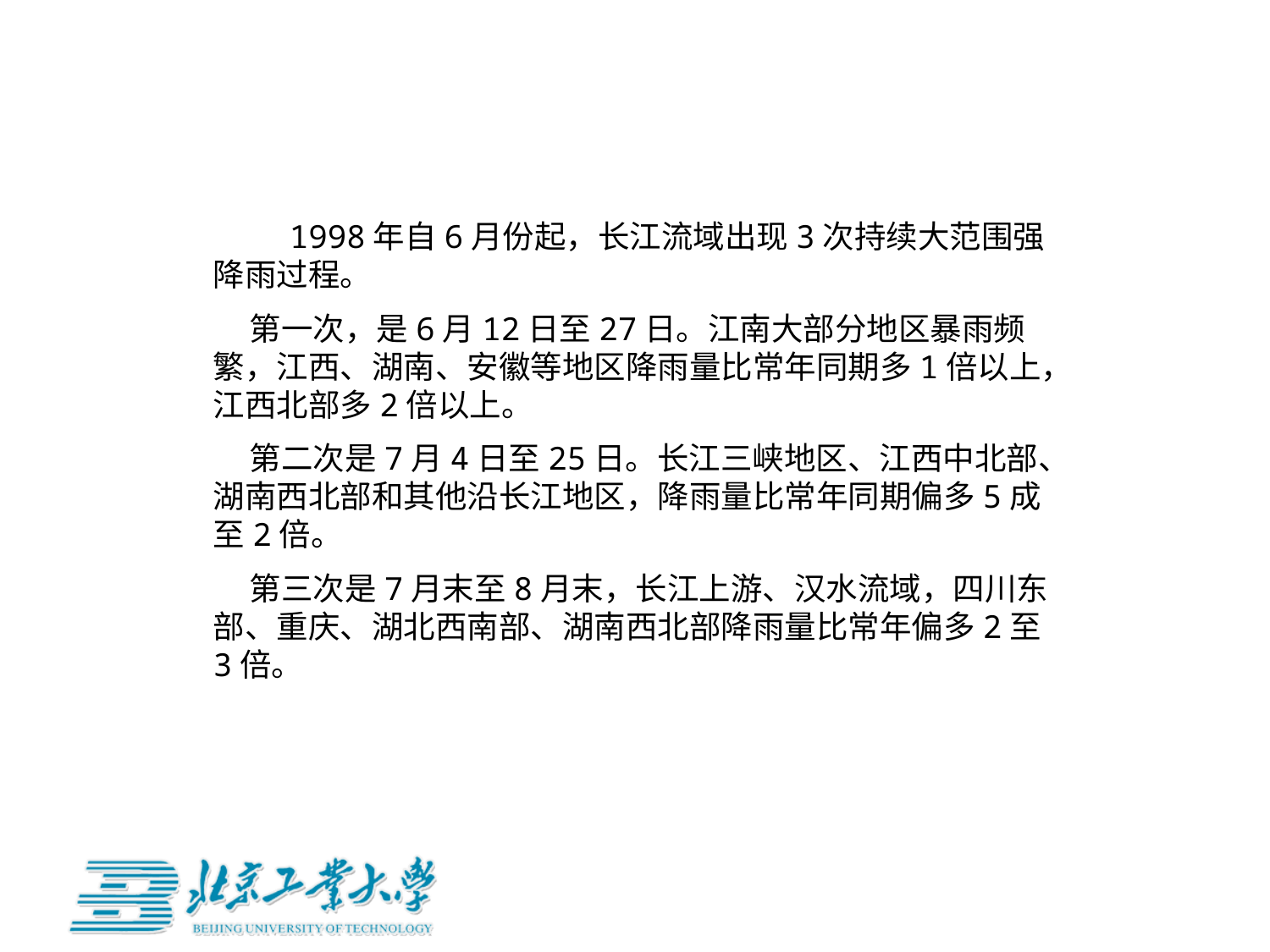

# 我国1998长江特大洪灾
    1998年自6月份起，长江流域出现3次持续大范围强降雨过程。
    第一次，是6月12日至27日。江南大部分地区暴雨频繁，江西、湖南、安徽等地区降雨量比常年同期多1倍以上，江西北部多2倍以上。
    第二次是7月4日至25日。长江三峡地区、江西中北部、湖南西北部和其他沿长江地区，降雨量比常年同期偏多5成至2倍。
    第三次是7月末至8月末，长江上游、汉水流域，四川东部、重庆、湖北西南部、湖南西北部降雨量比常年偏多2至3倍。